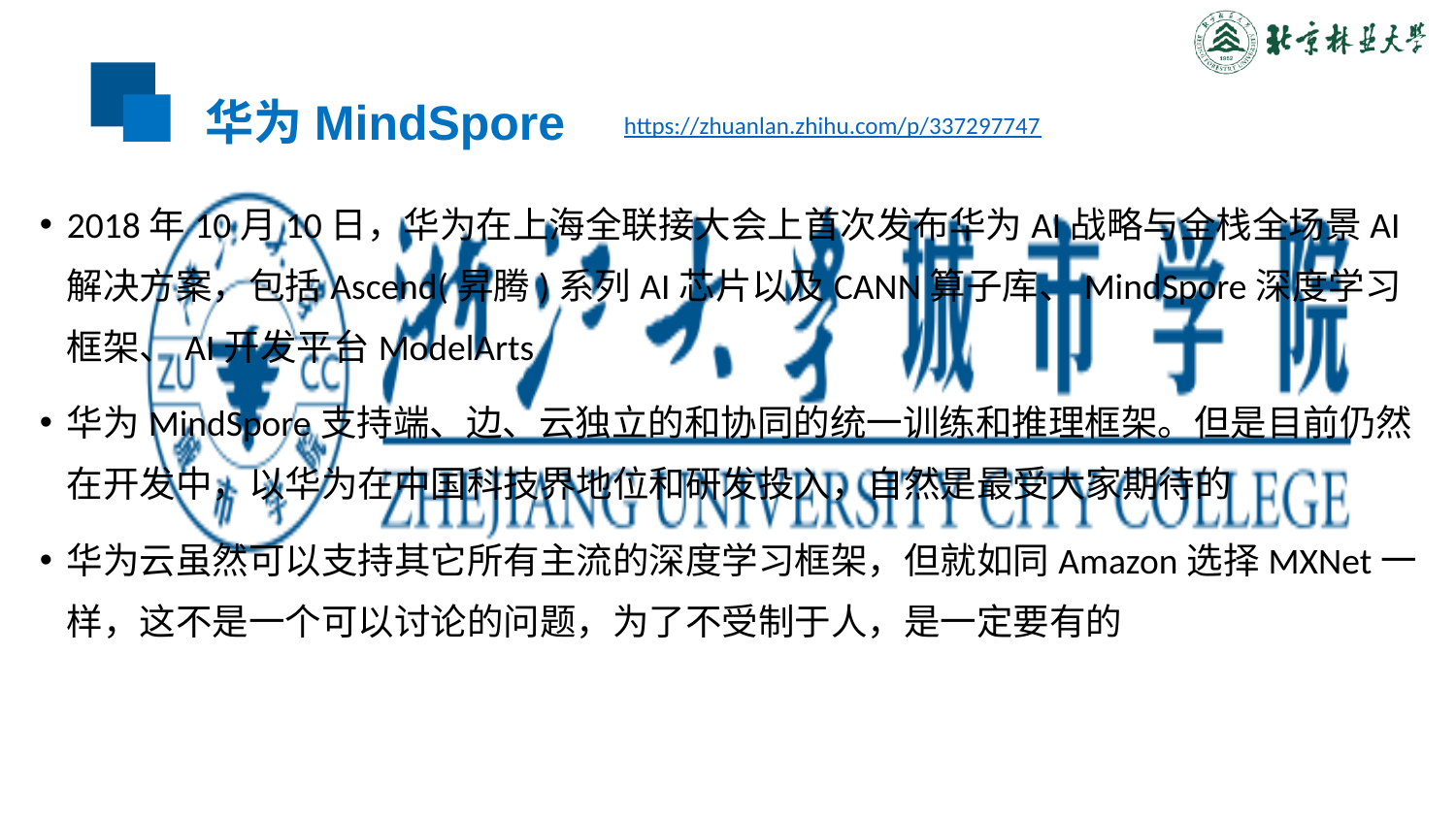

# 华为MindSpore
https://zhuanlan.zhihu.com/p/337297747
2018年10月10日，华为在上海全联接大会上首次发布华为AI战略与全栈全场景AI解决方案，包括Ascend(昇腾)系列AI芯片以及CANN算子库、MindSpore深度学习框架、AI开发平台ModelArts
华为MindSpore支持端、边、云独立的和协同的统一训练和推理框架。但是目前仍然在开发中，以华为在中国科技界地位和研发投入，自然是最受大家期待的
华为云虽然可以支持其它所有主流的深度学习框架，但就如同Amazon选择MXNet一样，这不是一个可以讨论的问题，为了不受制于人，是一定要有的